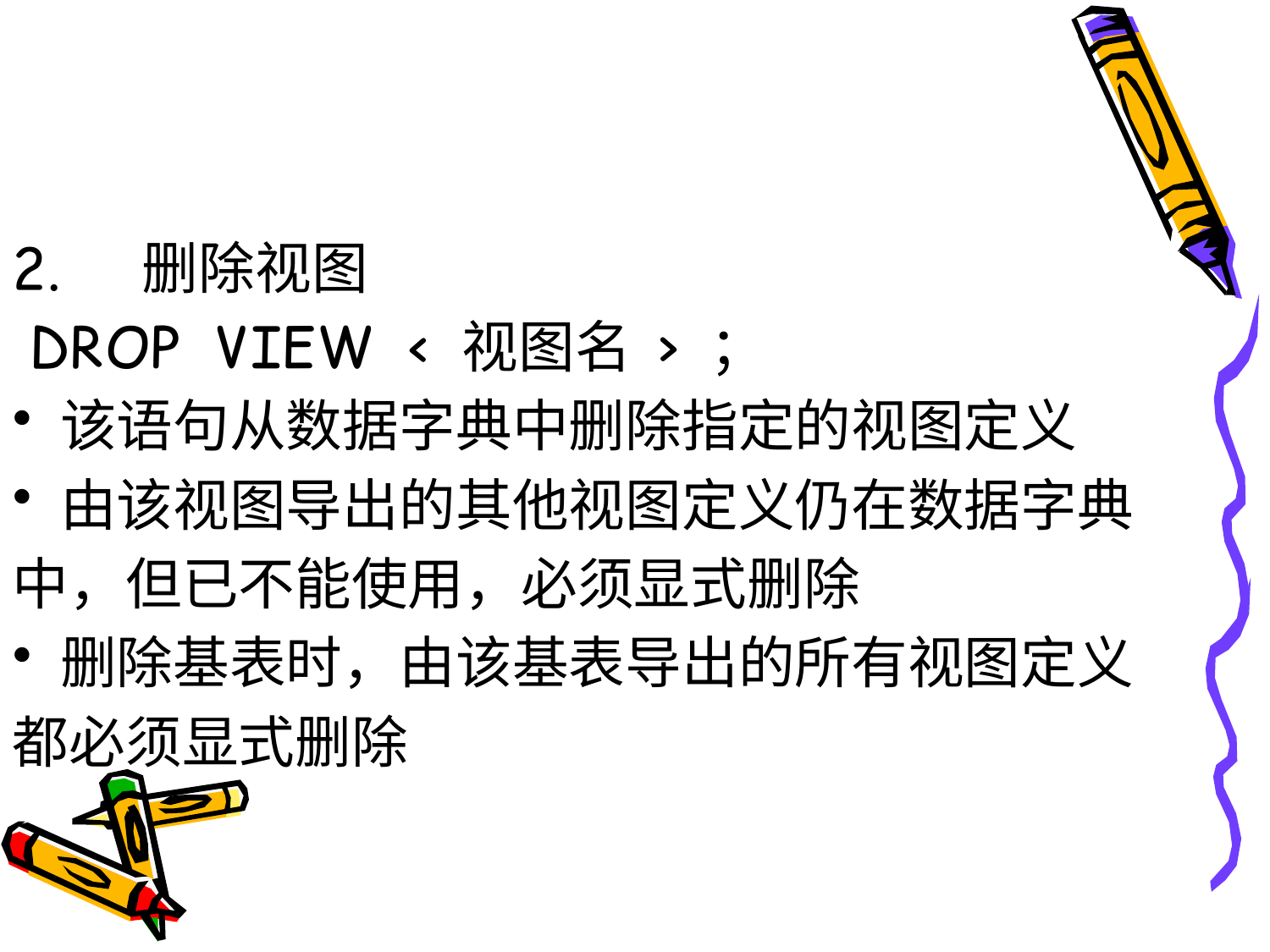

#
2.    删除视图
 DROP  VIEW  < 视图名 > ；
该语句从数据字典中删除指定的视图定义
由该视图导出的其他视图定义仍在数据字典
中，但已不能使用，必须显式删除
删除基表时，由该基表导出的所有视图定义
都必须显式删除